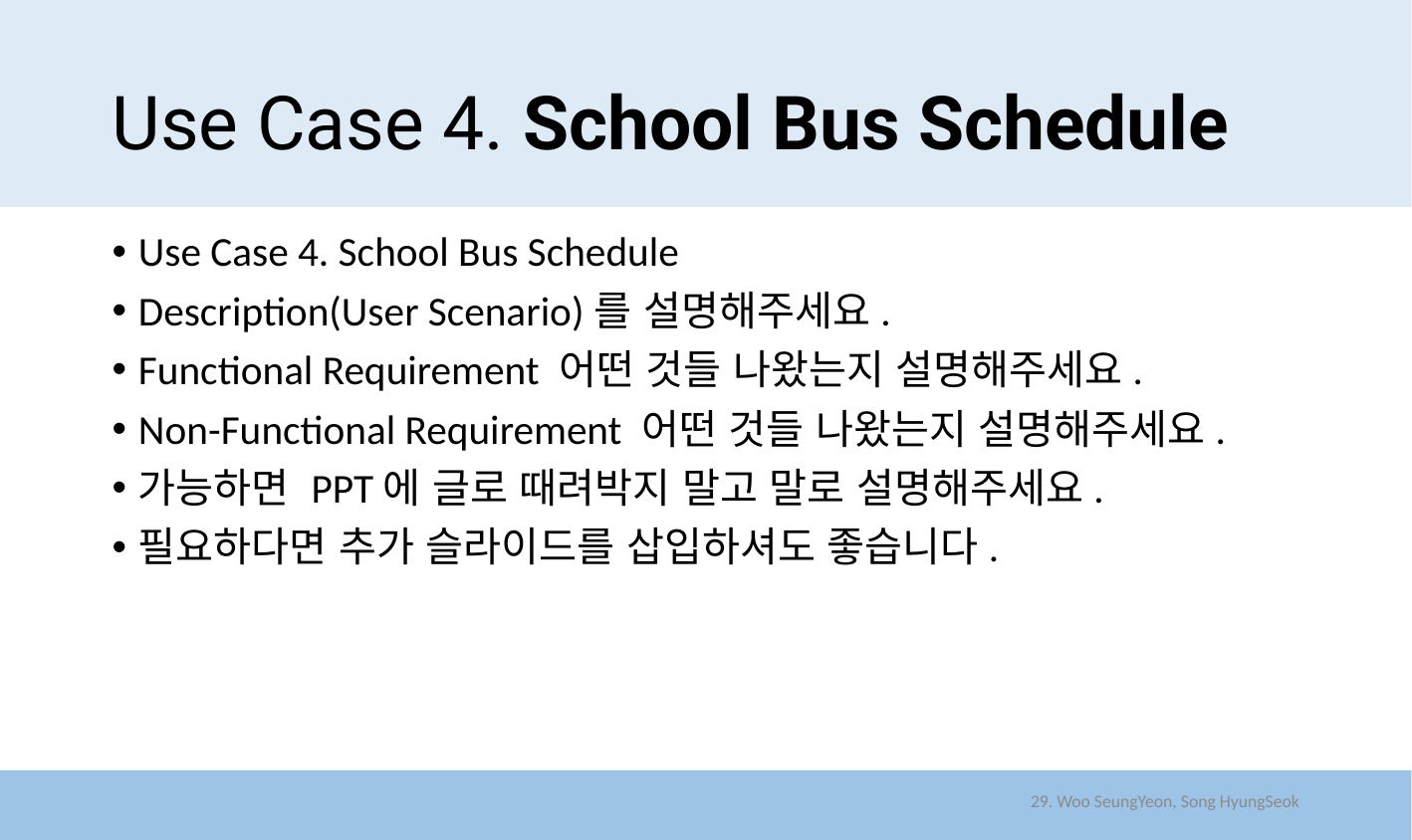

# Use Case 4. School Bus Schedule
Use Case 4. School Bus Schedule
Description(User Scenario)를 설명해주세요.
Functional Requirement 어떤 것들 나왔는지 설명해주세요.
Non-Functional Requirement 어떤 것들 나왔는지 설명해주세요.
가능하면 PPT에 글로 때려박지 말고 말로 설명해주세요.
필요하다면 추가 슬라이드를 삽입하셔도 좋습니다.

29. Woo SeungYeon, Song HyungSeok